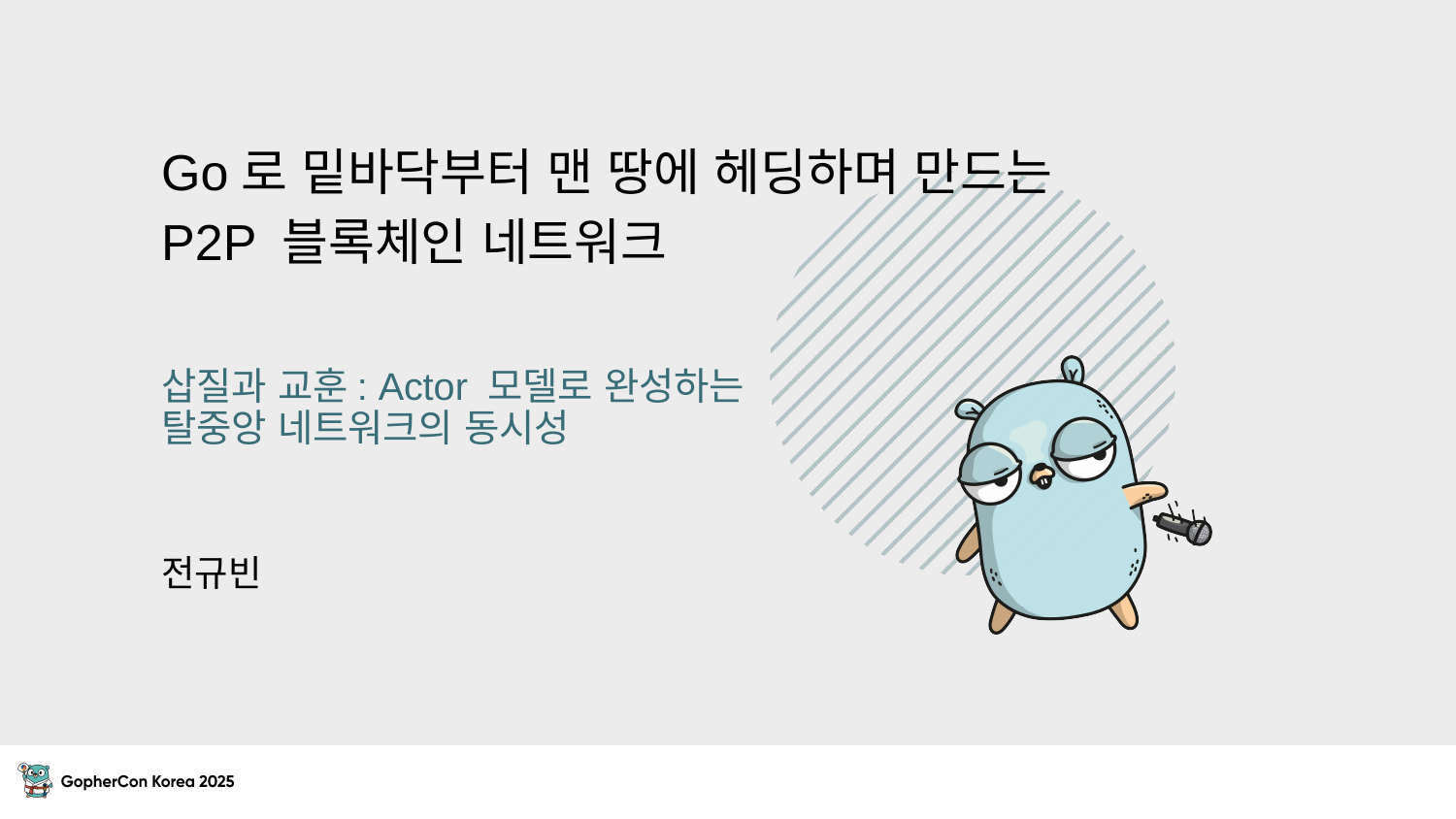

# Go로 밑바닥부터 맨 땅에 헤딩하며 만드는 P2P 블록체인 네트워크
삽질과 교훈: Actor 모델로 완성하는 탈중앙 네트워크의 동시성
전규빈